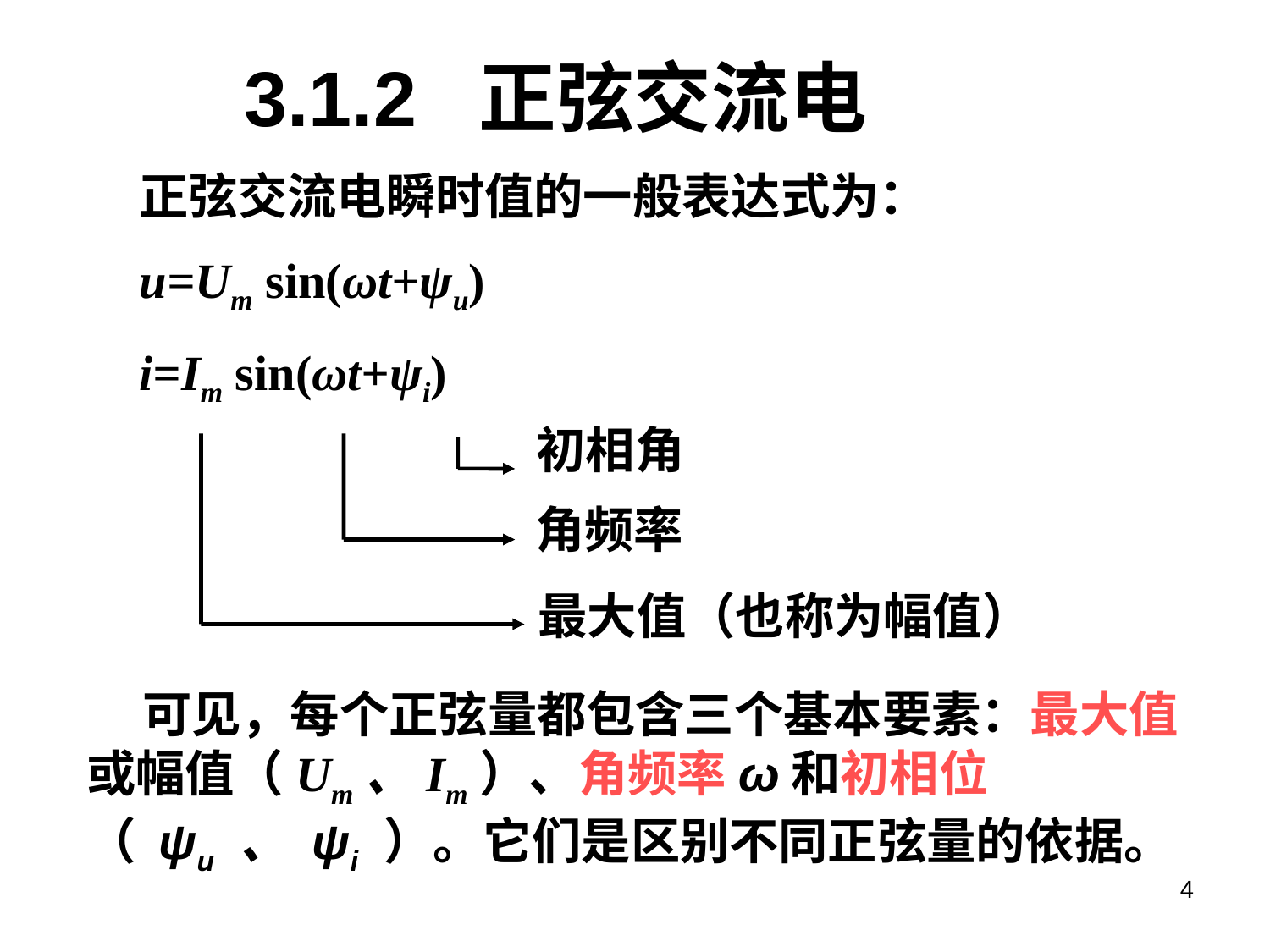

3.1.2  正弦交流电
正弦交流电瞬时值的一般表达式为：
u=Um sin(ωt+ψu)
i=Im sin(ωt+ψi)
初相角

最大值（也称为幅值）

角频率

    可见，每个正弦量都包含三个基本要素：最大值或幅值（Um、Im）、角频率ω和初相位（ ψu 、 ψi ）。它们是区别不同正弦量的依据。
4